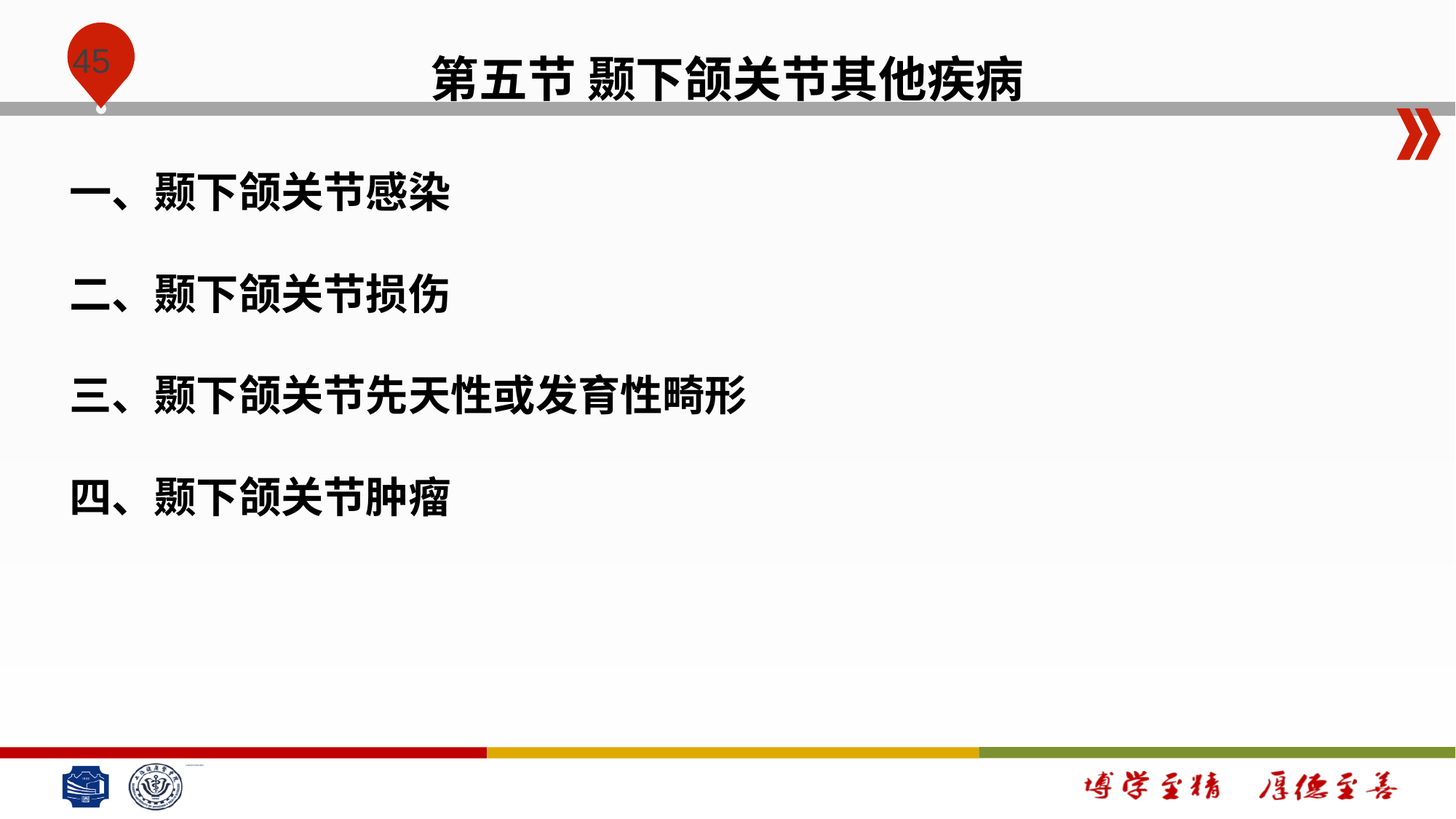

# 第五节 颞下颌关节其他疾病
一、颞下颌关节感染

二、颞下颌关节损伤

三、颞下颌关节先天性或发育性畸形

四、颞下颌关节肿瘤